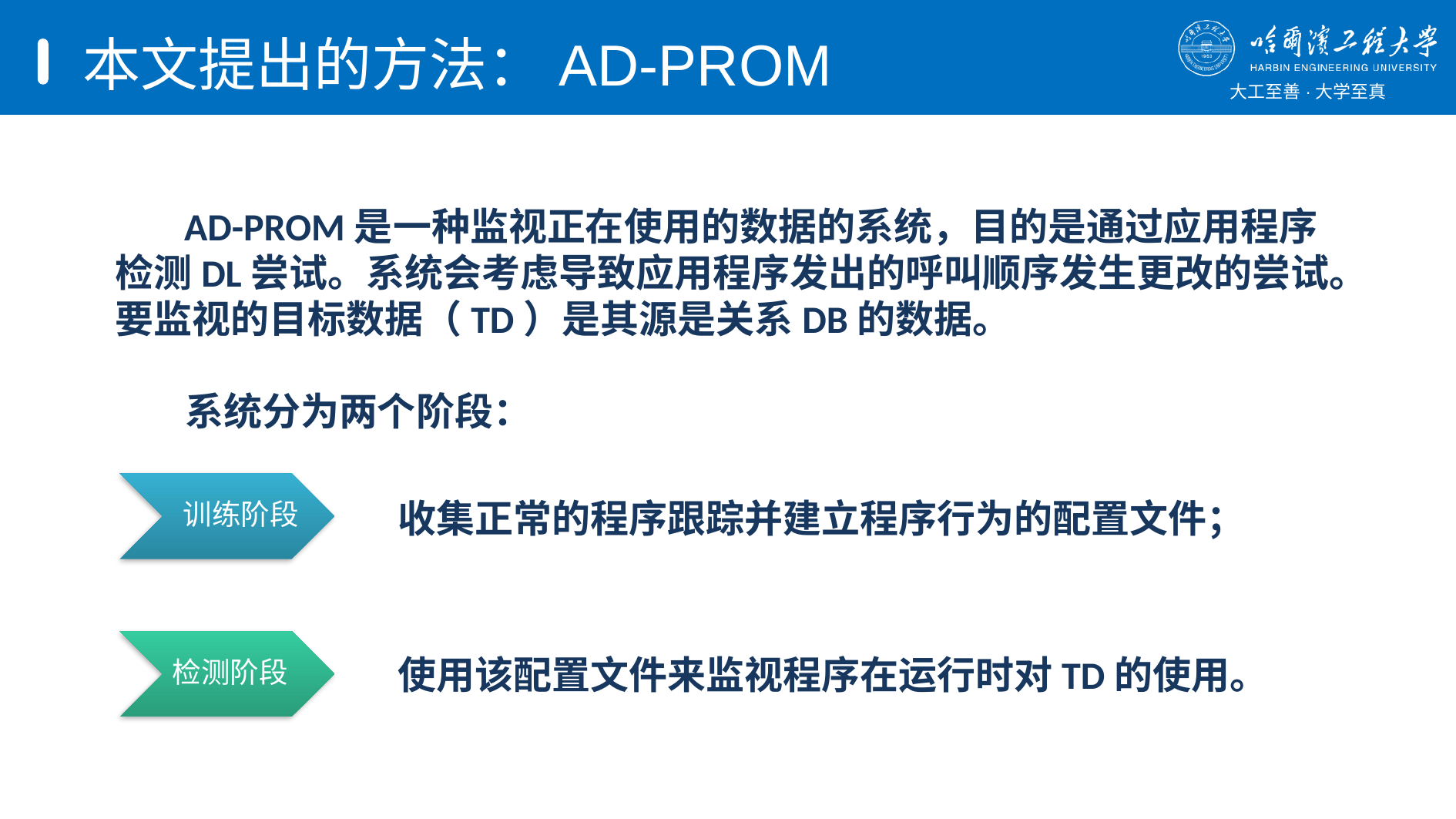

# 本文提出的方法：AD-PROM
        AD-PROM是一种监视正在使用的数据的系统，目的是通过应用程序检测DL尝试。系统会考虑导致应用程序发出的呼叫顺序发生更改的尝试。要监视的目标数据（TD）是其源是关系DB的数据。

       系统分为两个阶段：

训练阶段

收集正常的程序跟踪并建立程序行为的配置文件；

检测阶段
使用该配置文件来监视程序在运行时对TD的使用。